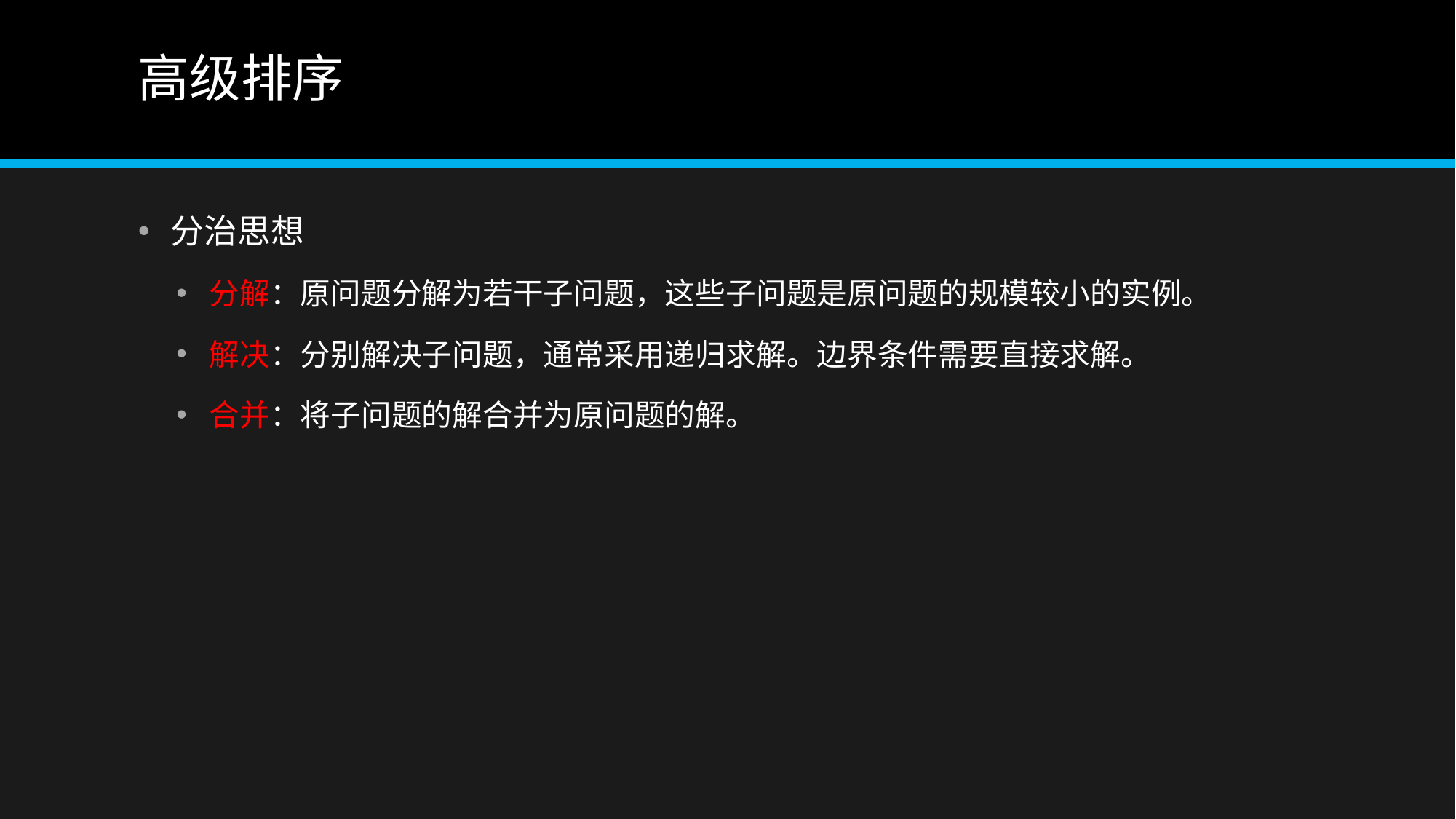

# 高级排序
分治思想
分解：原问题分解为若干子问题，这些子问题是原问题的规模较小的实例。
解决：分别解决子问题，通常采用递归求解。边界条件需要直接求解。
合并：将子问题的解合并为原问题的解。